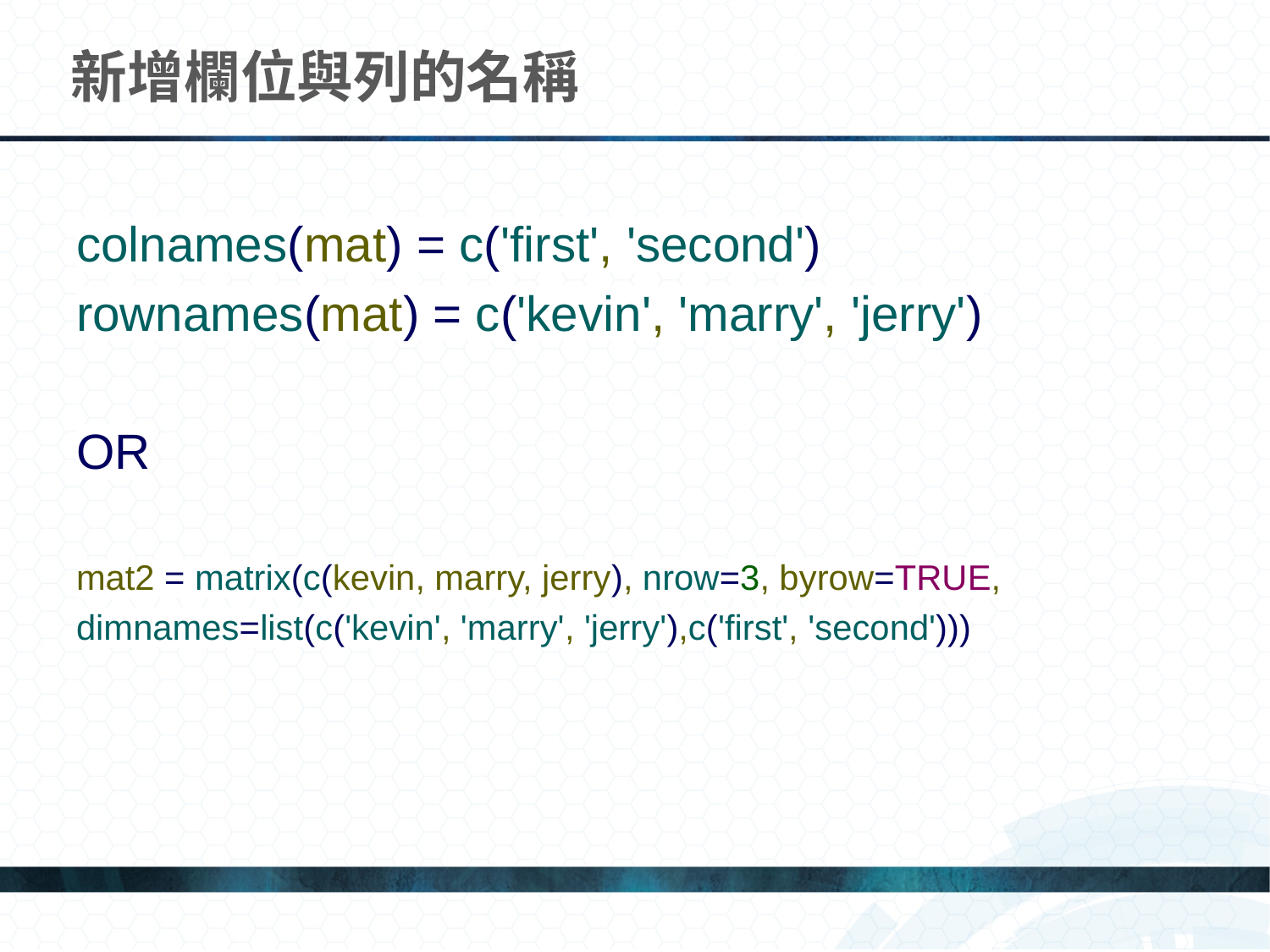

# 新增欄位與列的名稱
colnames(mat) = c('first', 'second')
rownames(mat) = c('kevin', 'marry', 'jerry')

OR

mat2 = matrix(c(kevin, marry, jerry), nrow=3, byrow=TRUE,
dimnames=list(c('kevin', 'marry', 'jerry'),c('first', 'second')))